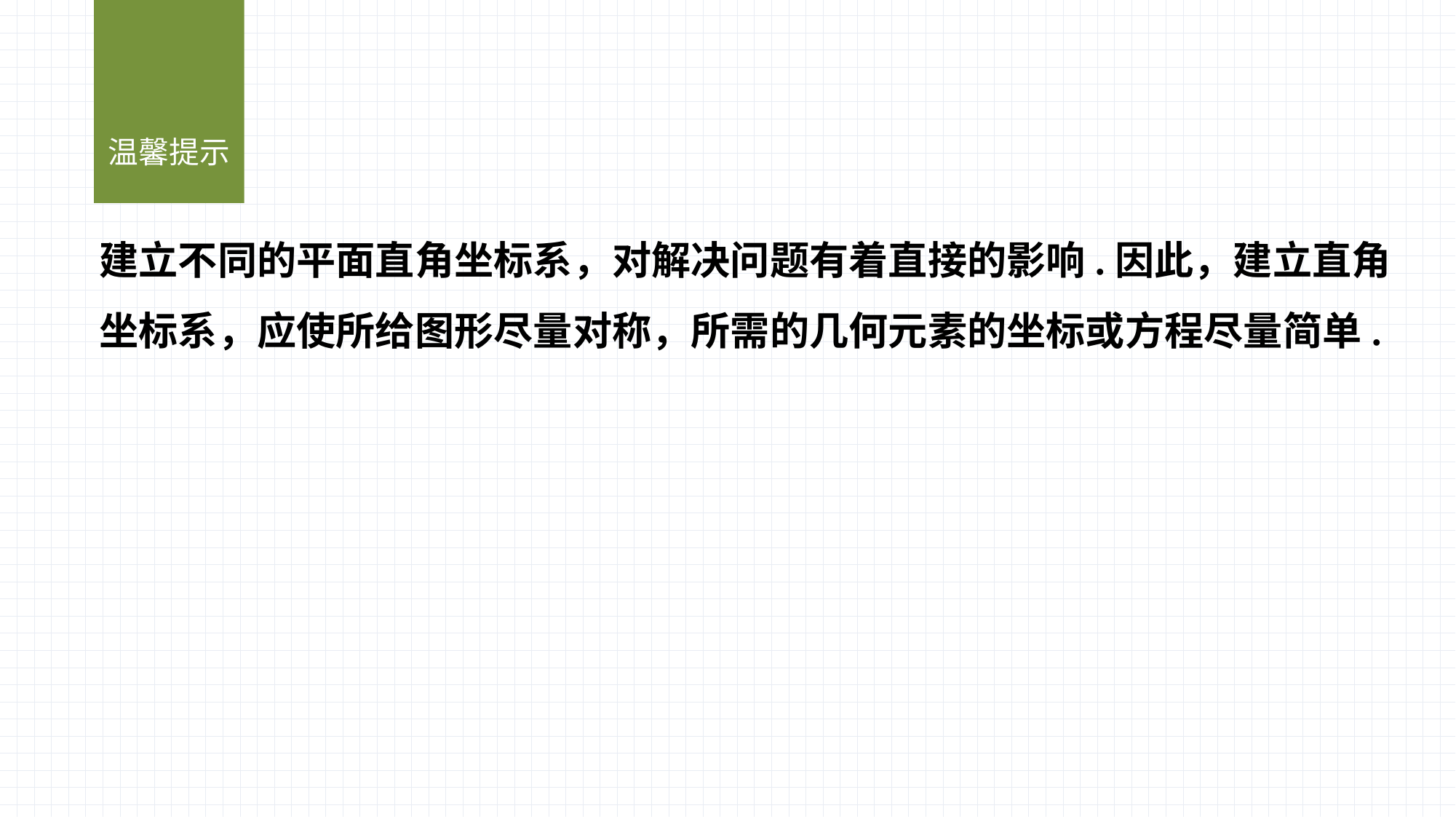

温馨提示
建立不同的平面直角坐标系，对解决问题有着直接的影响.因此，建立直角坐标系，应使所给图形尽量对称，所需的几何元素的坐标或方程尽量简单.